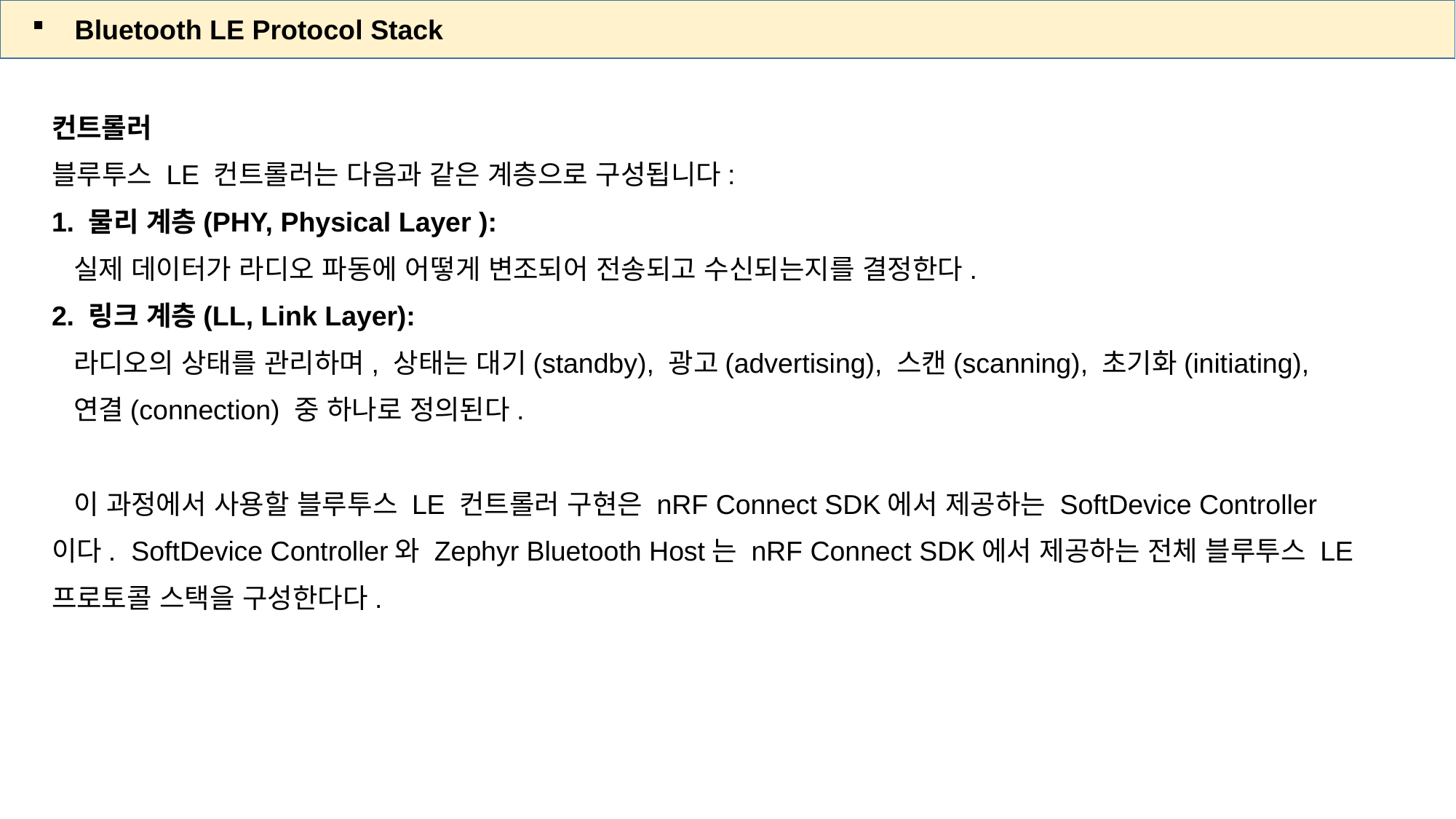

Bluetooth LE Protocol Stack

컨트롤러
블루투스 LE 컨트롤러는 다음과 같은 계층으로 구성됩니다:
1. 물리 계층(PHY, Physical Layer ):
  실제 데이터가 라디오 파동에 어떻게 변조되어 전송되고 수신되는지를 결정한다.
2. 링크 계층(LL, Link Layer):
  라디오의 상태를 관리하며, 상태는 대기(standby), 광고(advertising), 스캔(scanning), 초기화(initiating),
  연결(connection) 중 하나로 정의된다.
  이 과정에서 사용할 블루투스 LE 컨트롤러 구현은 nRF Connect SDK에서 제공하는 SoftDevice Controller이다.  SoftDevice Controller와 Zephyr Bluetooth Host는 nRF Connect SDK에서 제공하는 전체 블루투스 LE 프로토콜 스택을 구성한다다.